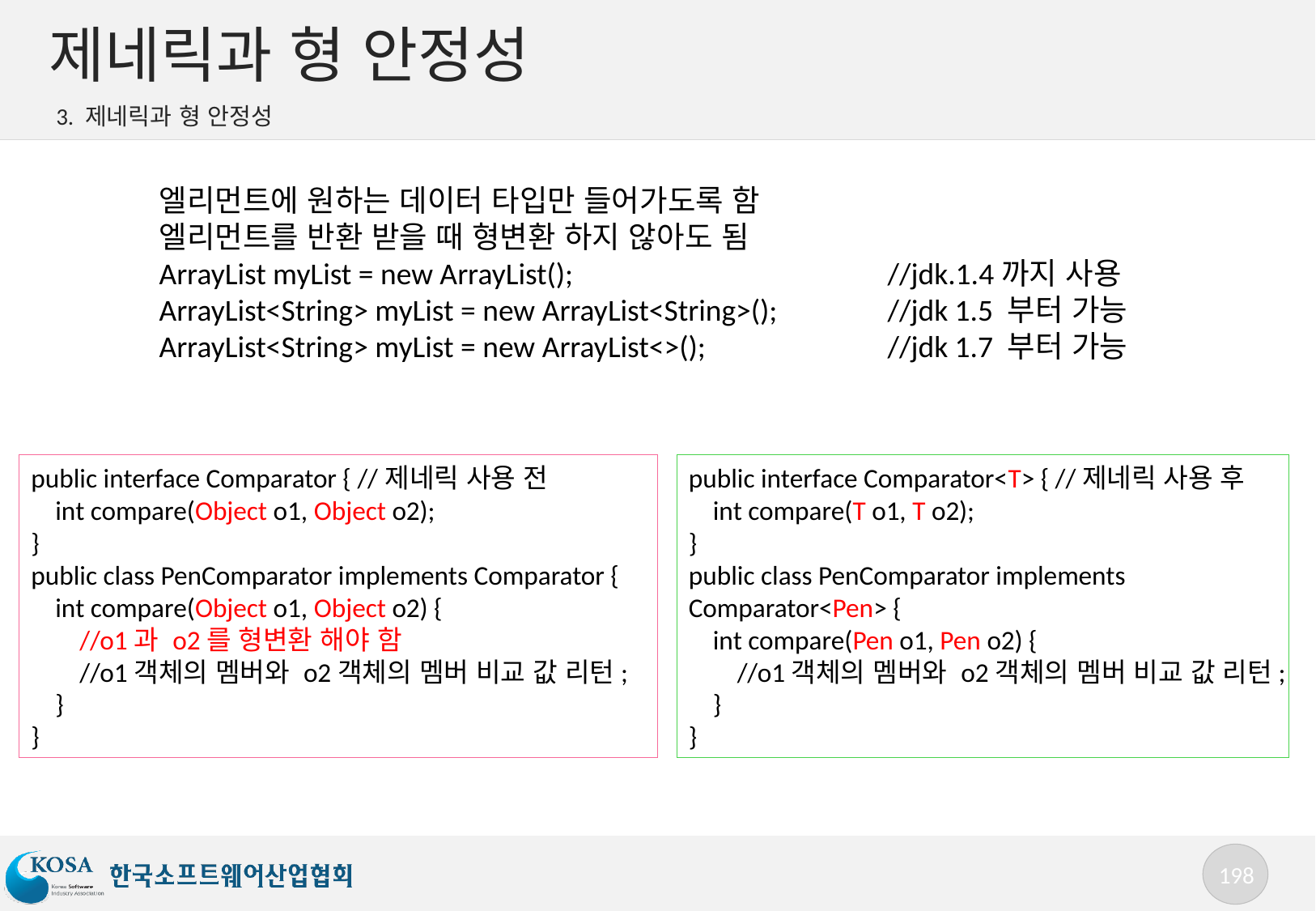

# 제네릭과 형 안정성
3. 제네릭과 형 안정성
엘리먼트에 원하는 데이터 타입만 들어가도록 함
엘리먼트를 반환 받을 때 형변환 하지 않아도 됨
ArrayList myList = new ArrayList(); 			//jdk.1.4까지 사용
ArrayList<String> myList = new ArrayList<String>(); 	//jdk 1.5 부터 가능
ArrayList<String> myList = new ArrayList<>(); 		//jdk 1.7 부터 가능
public interface Comparator { //제네릭 사용 전
    int compare(Object o1, Object o2);
}
public class PenComparator implements Comparator {
    int compare(Object o1, Object o2) {
        //o1과 o2를 형변환 해야 함
        //o1객체의 멤버와 o2객체의 멤버 비교 값 리턴;
    }
}
public interface Comparator<T> { //제네릭 사용 후
    int compare(T o1, T o2);
}
public class PenComparator implements Comparator<Pen> {
    int compare(Pen o1, Pen o2) {
        //o1객체의 멤버와 o2객체의 멤버 비교 값 리턴;
    }
}